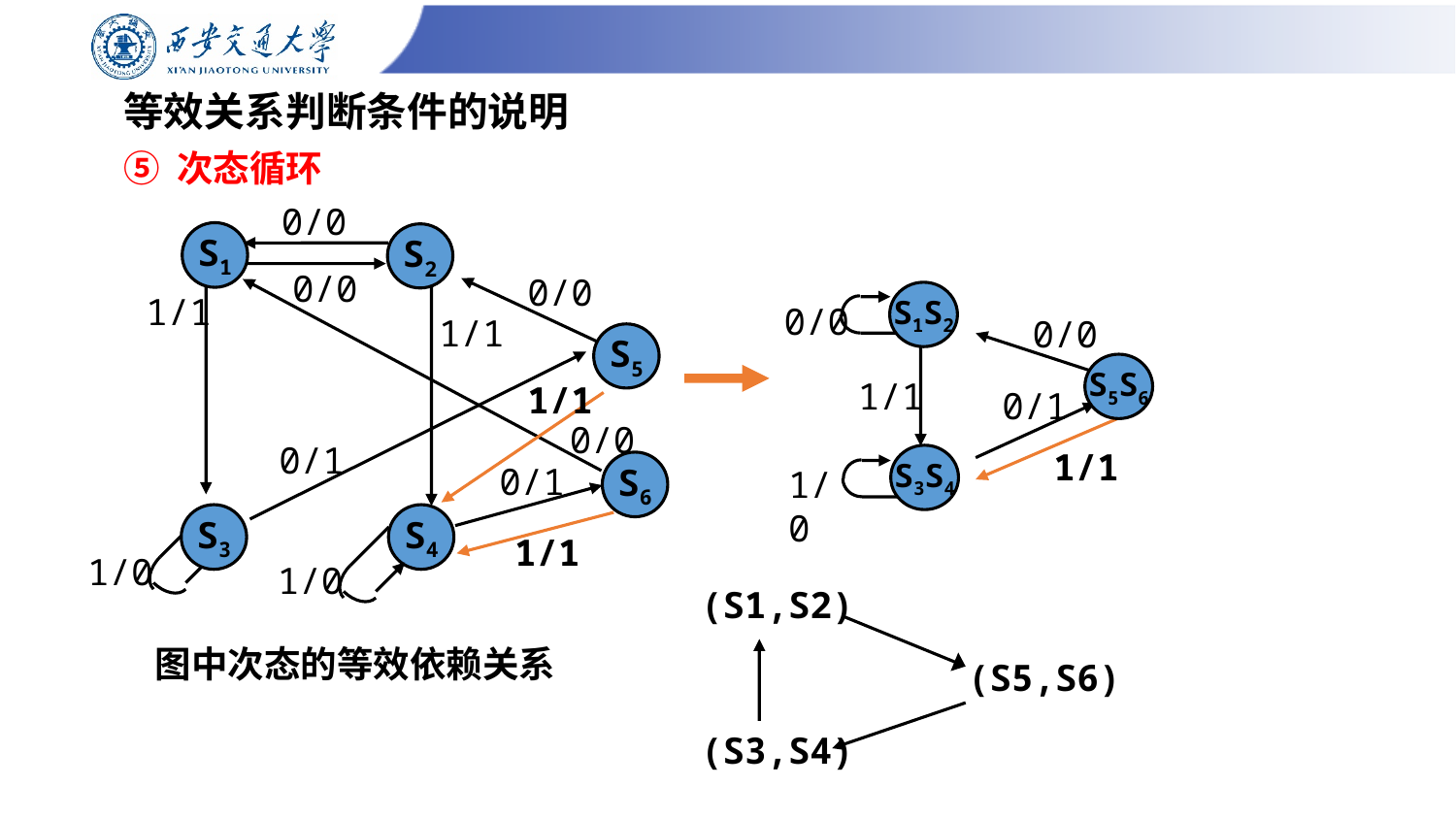

# 等效关系判断条件的说明
⑤ 次态循环
0/0

S1
S2
0/0

1/1

0/0

0/0
S1S2

1/1
0/0

0/0

S5

1/1

0/1
S5S6

1/1
0/1

1/1
S3S4
0/1

S6
1/0

S3
S4

1/1
1/0

1/0

(S1,S2)

图中次态的等效依赖关系

(S5,S6)

(S3,S4)